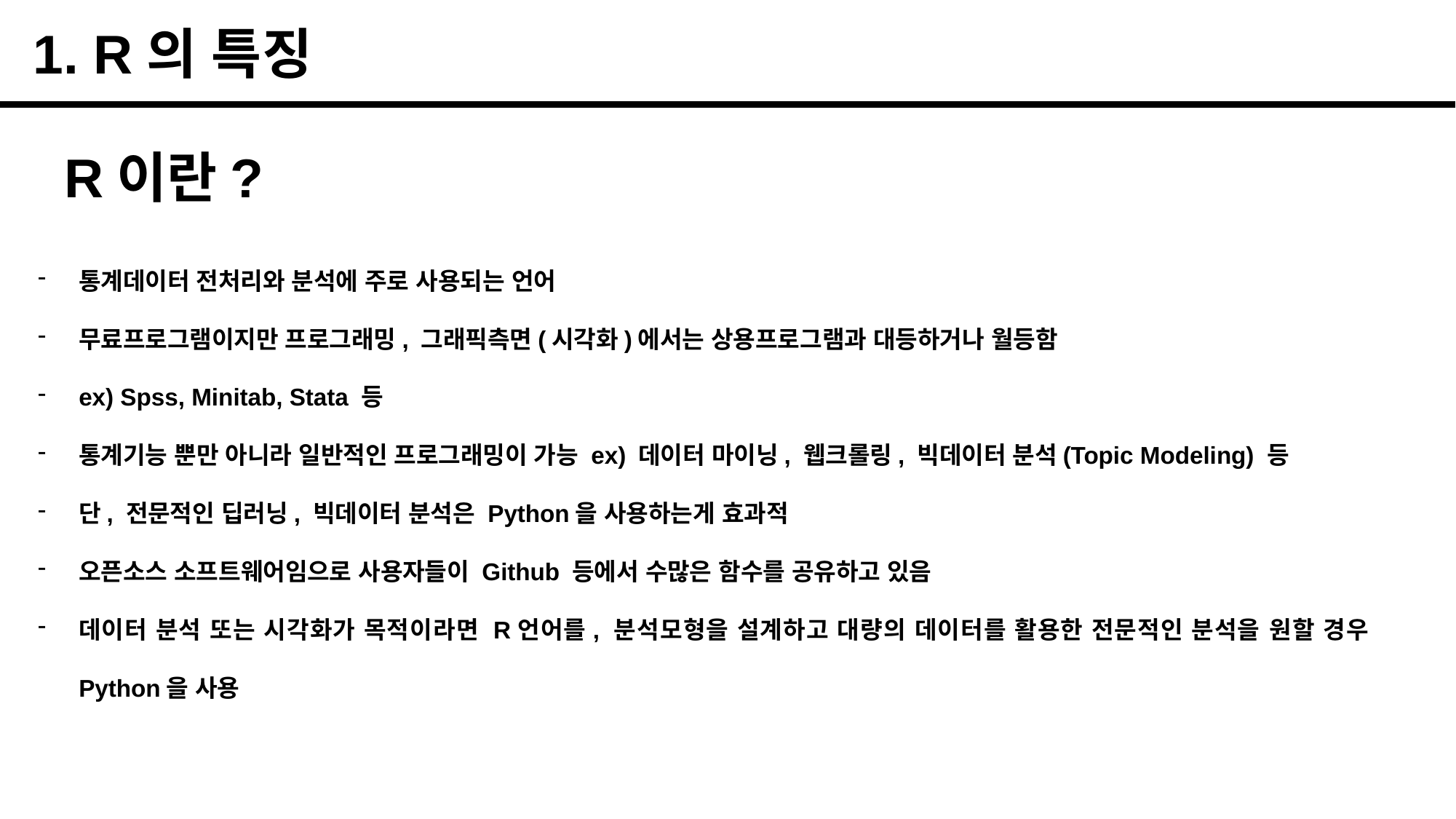

1. R의 특징
R이란?
통계데이터 전처리와 분석에 주로 사용되는 언어
무료프로그램이지만 프로그래밍, 그래픽측면(시각화)에서는 상용프로그램과 대등하거나 월등함
ex) Spss, Minitab, Stata 등
통계기능 뿐만 아니라 일반적인 프로그래밍이 가능 ex) 데이터 마이닝, 웹크롤링, 빅데이터 분석(Topic Modeling) 등
단, 전문적인 딥러닝, 빅데이터 분석은 Python을 사용하는게 효과적
오픈소스 소프트웨어임으로 사용자들이 Github 등에서 수많은 함수를 공유하고 있음
데이터 분석 또는 시각화가 목적이라면 R언어를, 분석모형을 설계하고 대량의 데이터를 활용한 전문적인 분석을 원할 경우 Python을 사용